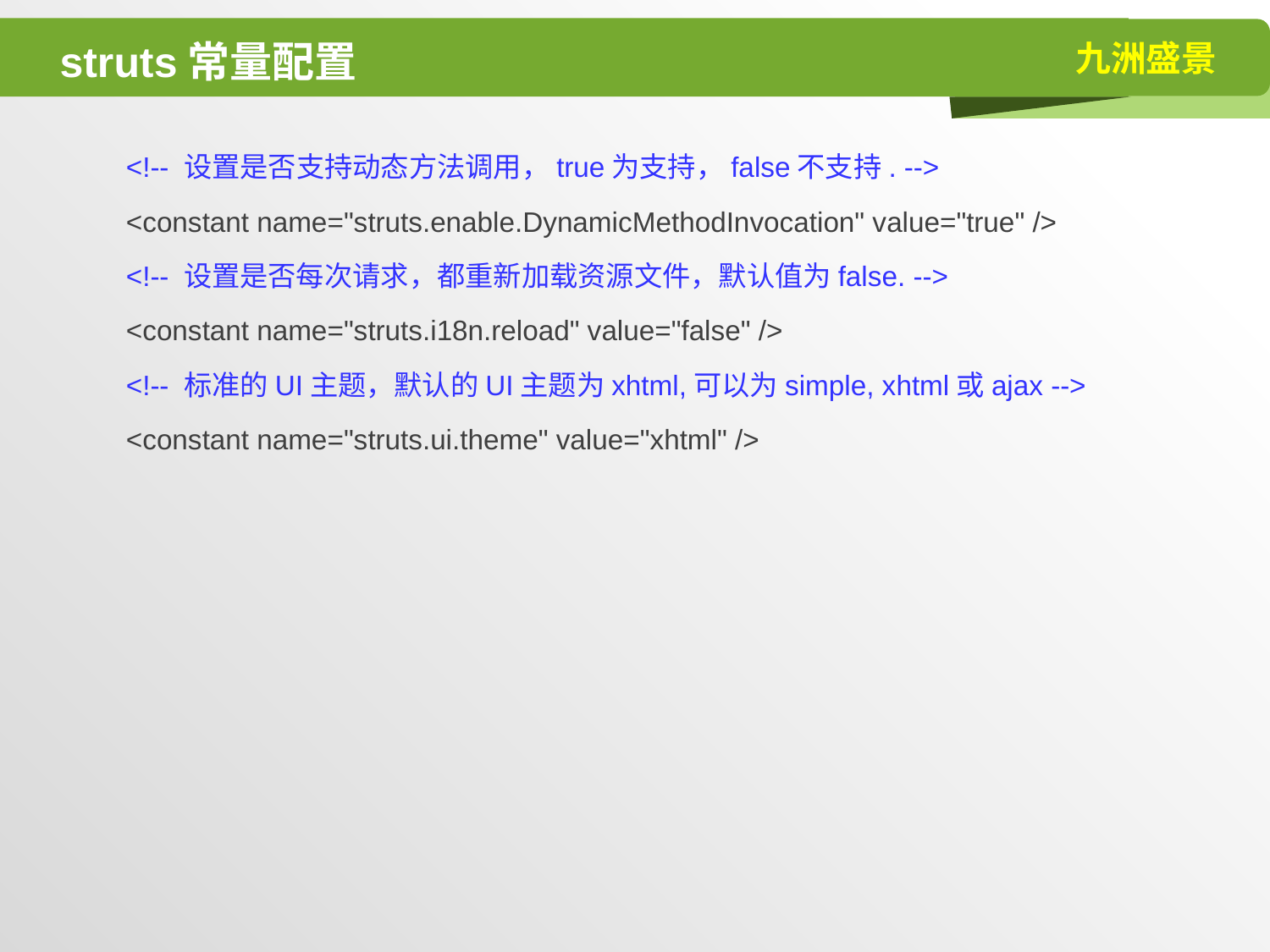

# struts常量配置
<!-- 设置是否支持动态方法调用，true为支持，false不支持. -->
<constant name="struts.enable.DynamicMethodInvocation" value="true" />
<!-- 设置是否每次请求，都重新加载资源文件，默认值为false. -->
<constant name="struts.i18n.reload" value="false" />
<!-- 标准的UI主题，默认的UI主题为xhtml,可以为simple, xhtml或ajax -->
<constant name="struts.ui.theme" value="xhtml" />